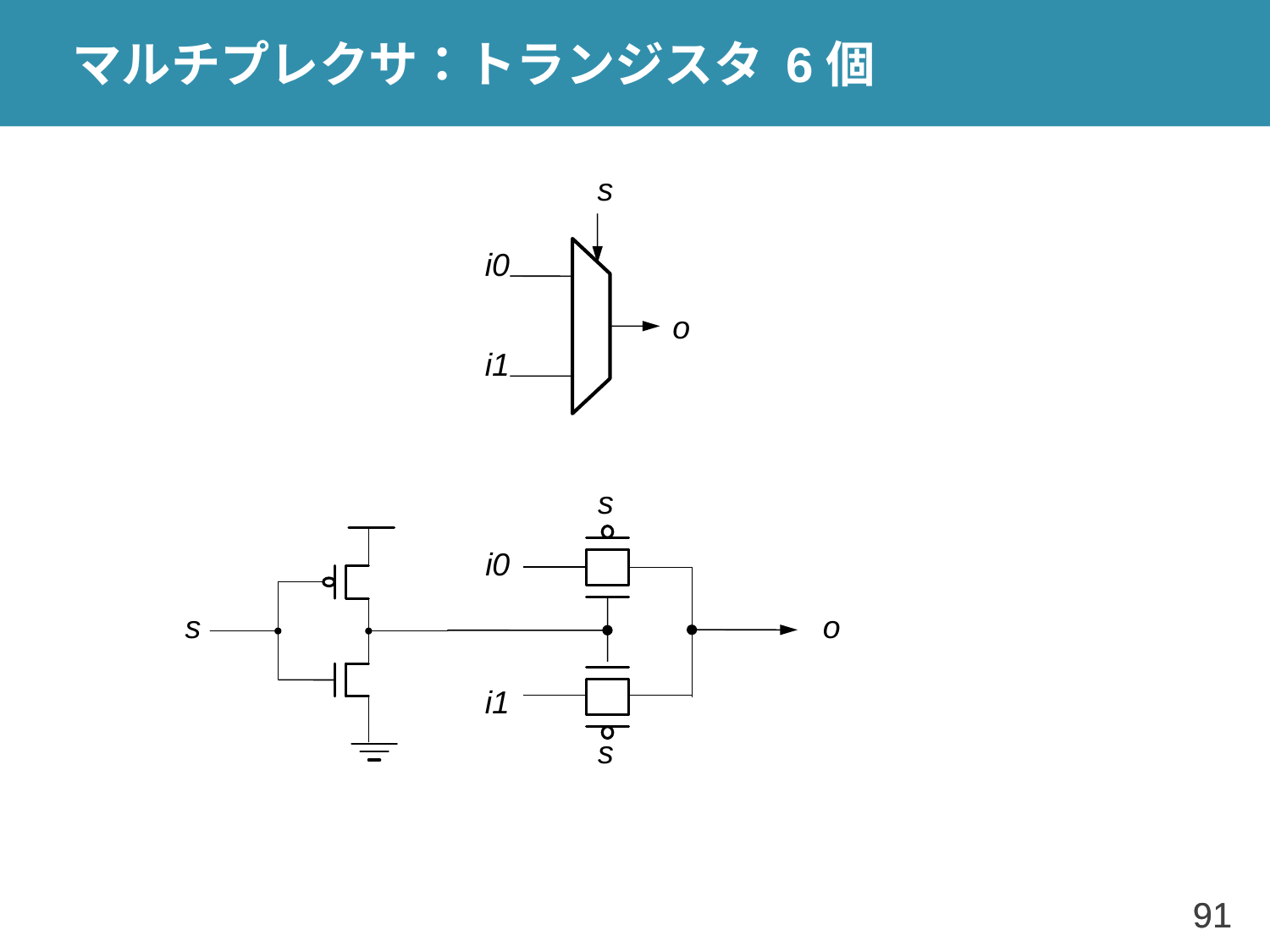

# マルチプレクサ：トランジスタ 6個
s

i0

o

i1

s

i0
s
o
i1
s